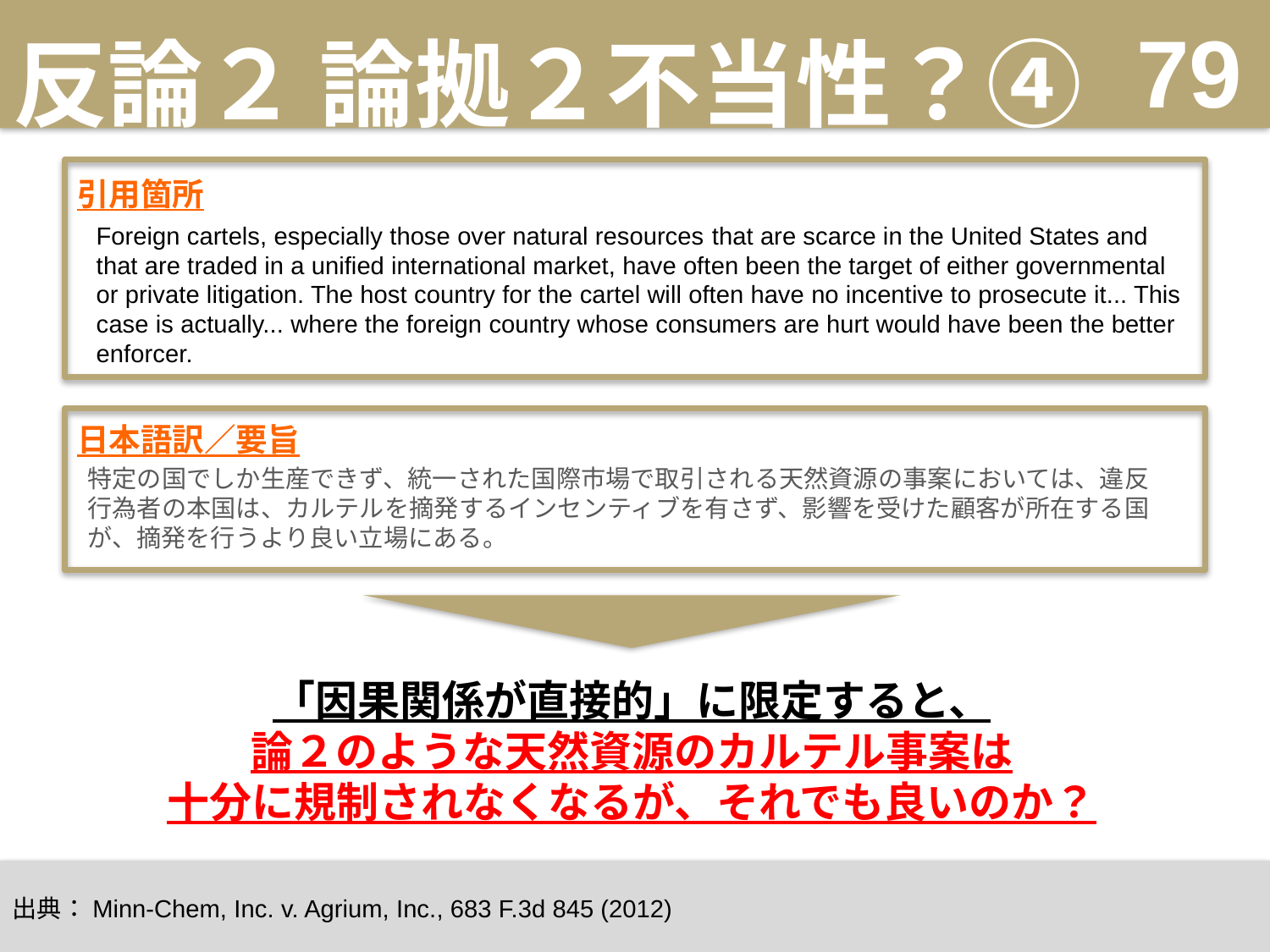

# 反論２ 論拠２不当性？④
79

引用箇所
Foreign cartels, especially those over natural resources that are scarce in the United States and that are traded in a unified international market, have often been the target of either governmental or private litigation. The host country for the cartel will often have no incentive to prosecute it... This case is actually... where the foreign country whose consumers are hurt would have been the better enforcer.

日本語訳／要旨
特定の国でしか生産できず、統一された国際市場で取引される天然資源の事案においては、違反行為者の本国は、カルテルを摘発するインセンティブを有さず、影響を受けた顧客が所在する国が、摘発を行うより良い立場にある。

「因果関係が直接的」に限定すると、
論２のような天然資源のカルテル事案は
十分に規制されなくなるが、それでも良いのか？
出典：Minn-Chem, Inc. v. Agrium, Inc., 683 F.3d 845 (2012)